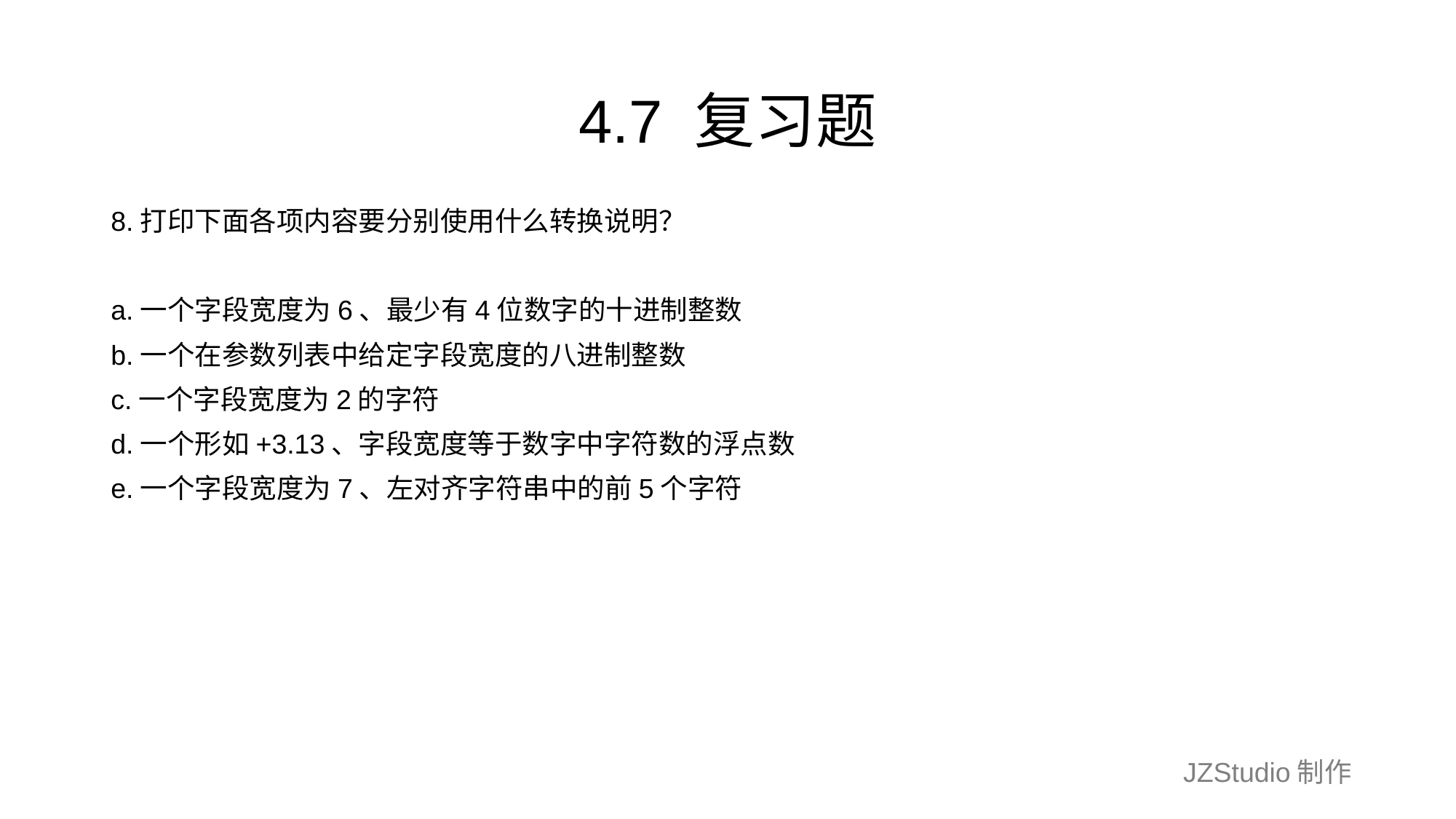

# 4.7 复习题
8.打印下面各项内容要分别使用什么转换说明？

a.一个字段宽度为6、最少有4位数字的十进制整数
b.一个在参数列表中给定字段宽度的八进制整数
c.一个字段宽度为2的字符
d.一个形如+3.13、字段宽度等于数字中字符数的浮点数
e.一个字段宽度为7、左对齐字符串中的前5个字符